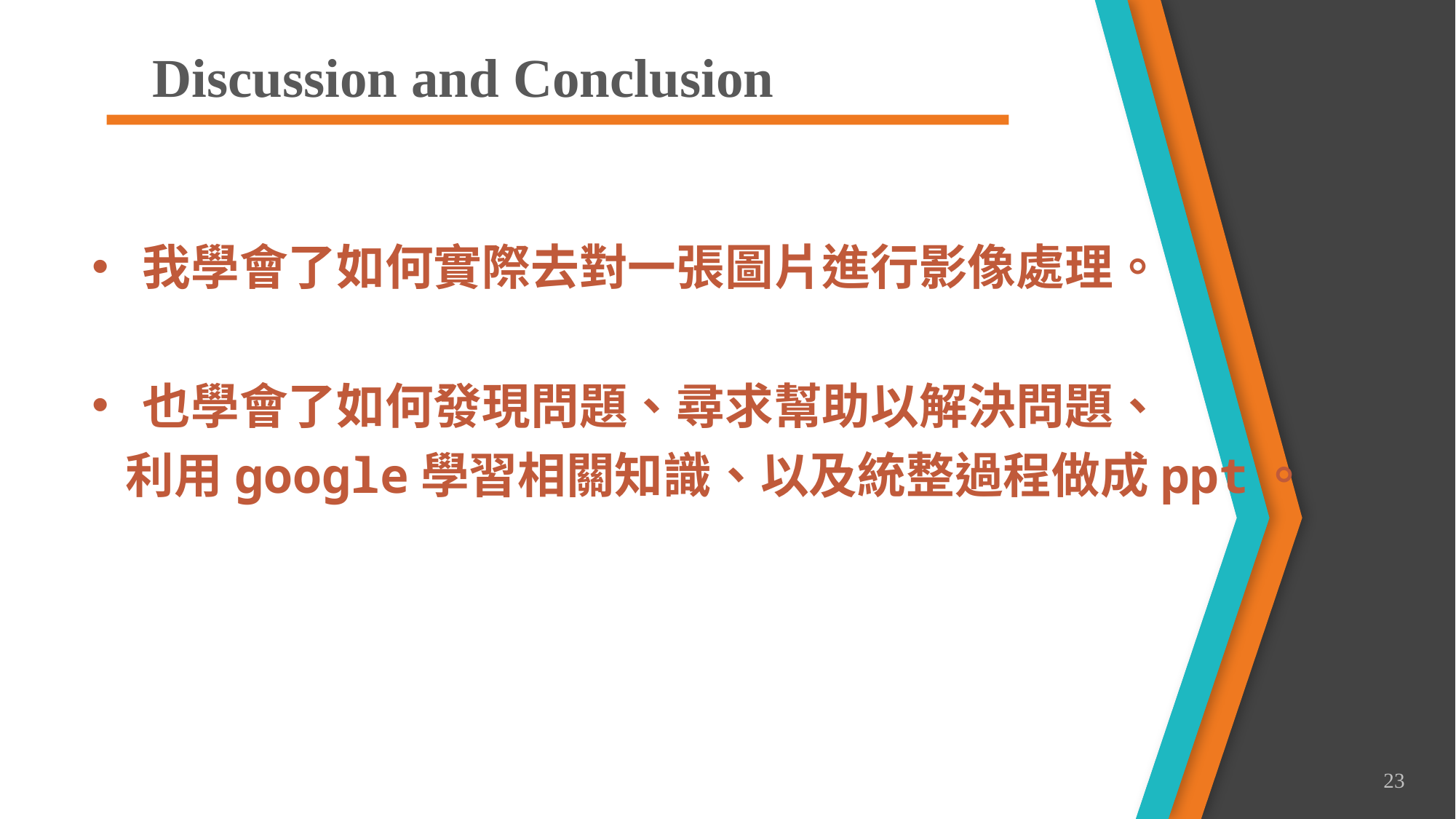

# Discussion and Conclusion
  我學會了如何實際去對一張圖片進行影像處理。

  也學會了如何發現問題、尋求幫助以解決問題、
  利用google學習相關知識、以及統整過程做成ppt。
23